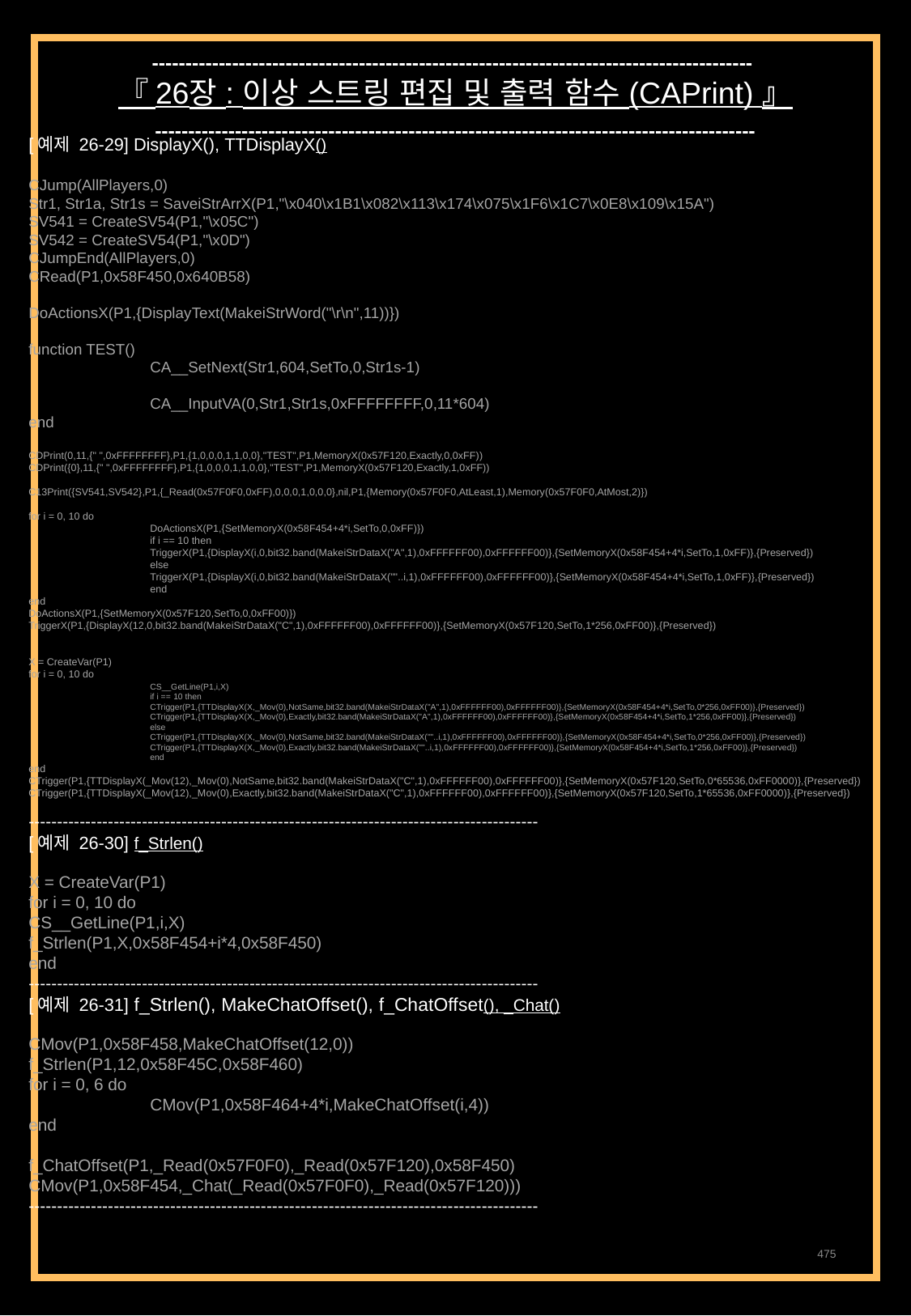

------------------------------------------------------------------------------------------
『 26장 : 이상 스트링 편집 및 출력 함수 (CAPrint) 』
------------------------------------------------------------------------------------------
[예제 26-29] DisplayX(), TTDisplayX()

CJump(AllPlayers,0)
Str1, Str1a, Str1s = SaveiStrArrX(P1,"\x040\x1B1\x082\x113\x174\x075\x1F6\x1C7\x0E8\x109\x15A")
SV541 = CreateSV54(P1,"\x05C")
SV542 = CreateSV54(P1,"\x0D")
CJumpEnd(AllPlayers,0)
CRead(P1,0x58F450,0x640B58)

DoActionsX(P1,{DisplayText(MakeiStrWord("\r\n",11))})

function TEST()
	CA__SetNext(Str1,604,SetTo,0,Str1s-1)

	CA__InputVA(0,Str1,Str1s,0xFFFFFFFF,0,11*604)
end

CDPrint(0,11,{" ",0xFFFFFFFF},P1,{1,0,0,0,1,1,0,0},"TEST",P1,MemoryX(0x57F120,Exactly,0,0xFF))
CDPrint({0},11,{" ",0xFFFFFFFF},P1,{1,0,0,0,1,1,0,0},"TEST",P1,MemoryX(0x57F120,Exactly,1,0xFF))

C13Print({SV541,SV542},P1,{_Read(0x57F0F0,0xFF),0,0,0,1,0,0,0},nil,P1,{Memory(0x57F0F0,AtLeast,1),Memory(0x57F0F0,AtMost,2)})

for i = 0, 10 do
	DoActionsX(P1,{SetMemoryX(0x58F454+4*i,SetTo,0,0xFF)})
	if i == 10 then
	TriggerX(P1,{DisplayX(i,0,bit32.band(MakeiStrDataX("A",1),0xFFFFFF00),0xFFFFFF00)},{SetMemoryX(0x58F454+4*i,SetTo,1,0xFF)},{Preserved})
	else
	TriggerX(P1,{DisplayX(i,0,bit32.band(MakeiStrDataX(""..i,1),0xFFFFFF00),0xFFFFFF00)},{SetMemoryX(0x58F454+4*i,SetTo,1,0xFF)},{Preserved})
	end
end
DoActionsX(P1,{SetMemoryX(0x57F120,SetTo,0,0xFF00)})
TriggerX(P1,{DisplayX(12,0,bit32.band(MakeiStrDataX("C",1),0xFFFFFF00),0xFFFFFF00)},{SetMemoryX(0x57F120,SetTo,1*256,0xFF00)},{Preserved})

X = CreateVar(P1)
for i = 0, 10 do
	CS__GetLine(P1,i,X)
	if i == 10 then
	CTrigger(P1,{TTDisplayX(X,_Mov(0),NotSame,bit32.band(MakeiStrDataX("A",1),0xFFFFFF00),0xFFFFFF00)},{SetMemoryX(0x58F454+4*i,SetTo,0*256,0xFF00)},{Preserved})
	CTrigger(P1,{TTDisplayX(X,_Mov(0),Exactly,bit32.band(MakeiStrDataX("A",1),0xFFFFFF00),0xFFFFFF00)},{SetMemoryX(0x58F454+4*i,SetTo,1*256,0xFF00)},{Preserved})
	else
	CTrigger(P1,{TTDisplayX(X,_Mov(0),NotSame,bit32.band(MakeiStrDataX(""..i,1),0xFFFFFF00),0xFFFFFF00)},{SetMemoryX(0x58F454+4*i,SetTo,0*256,0xFF00)},{Preserved})
	CTrigger(P1,{TTDisplayX(X,_Mov(0),Exactly,bit32.band(MakeiStrDataX(""..i,1),0xFFFFFF00),0xFFFFFF00)},{SetMemoryX(0x58F454+4*i,SetTo,1*256,0xFF00)},{Preserved})
	end
end
CTrigger(P1,{TTDisplayX(_Mov(12),_Mov(0),NotSame,bit32.band(MakeiStrDataX("C",1),0xFFFFFF00),0xFFFFFF00)},{SetMemoryX(0x57F120,SetTo,0*65536,0xFF0000)},{Preserved})
CTrigger(P1,{TTDisplayX(_Mov(12),_Mov(0),Exactly,bit32.band(MakeiStrDataX("C",1),0xFFFFFF00),0xFFFFFF00)},{SetMemoryX(0x57F120,SetTo,1*65536,0xFF0000)},{Preserved})

------------------------------------------------------------------------------------------
[예제 26-30] f_Strlen()

X = CreateVar(P1)
for i = 0, 10 do
CS__GetLine(P1,i,X)
f_Strlen(P1,X,0x58F454+i*4,0x58F450)
end
------------------------------------------------------------------------------------------
[예제 26-31] f_Strlen(), MakeChatOffset(), f_ChatOffset(), _Chat()

CMov(P1,0x58F458,MakeChatOffset(12,0))
f_Strlen(P1,12,0x58F45C,0x58F460)
for i = 0, 6 do
	CMov(P1,0x58F464+4*i,MakeChatOffset(i,4))
end

f_ChatOffset(P1,_Read(0x57F0F0),_Read(0x57F120),0x58F450)
CMov(P1,0x58F454,_Chat(_Read(0x57F0F0),_Read(0x57F120)))
------------------------------------------------------------------------------------------

475